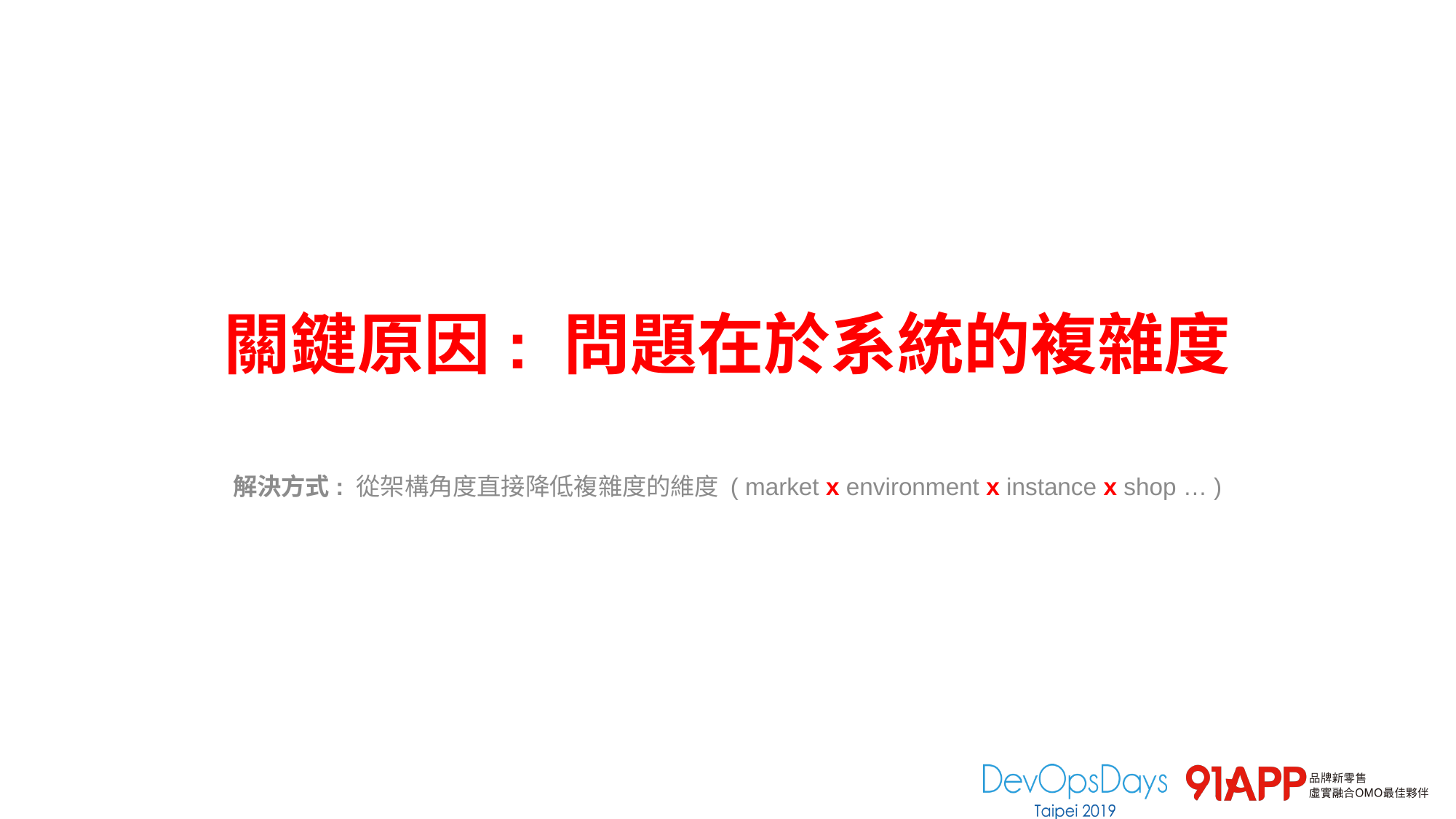

# 關鍵原因: 問題在於系統的複雜度
解決方式: 從架構角度直接降低複雜度的維度 ( market x environment x instance x shop … )